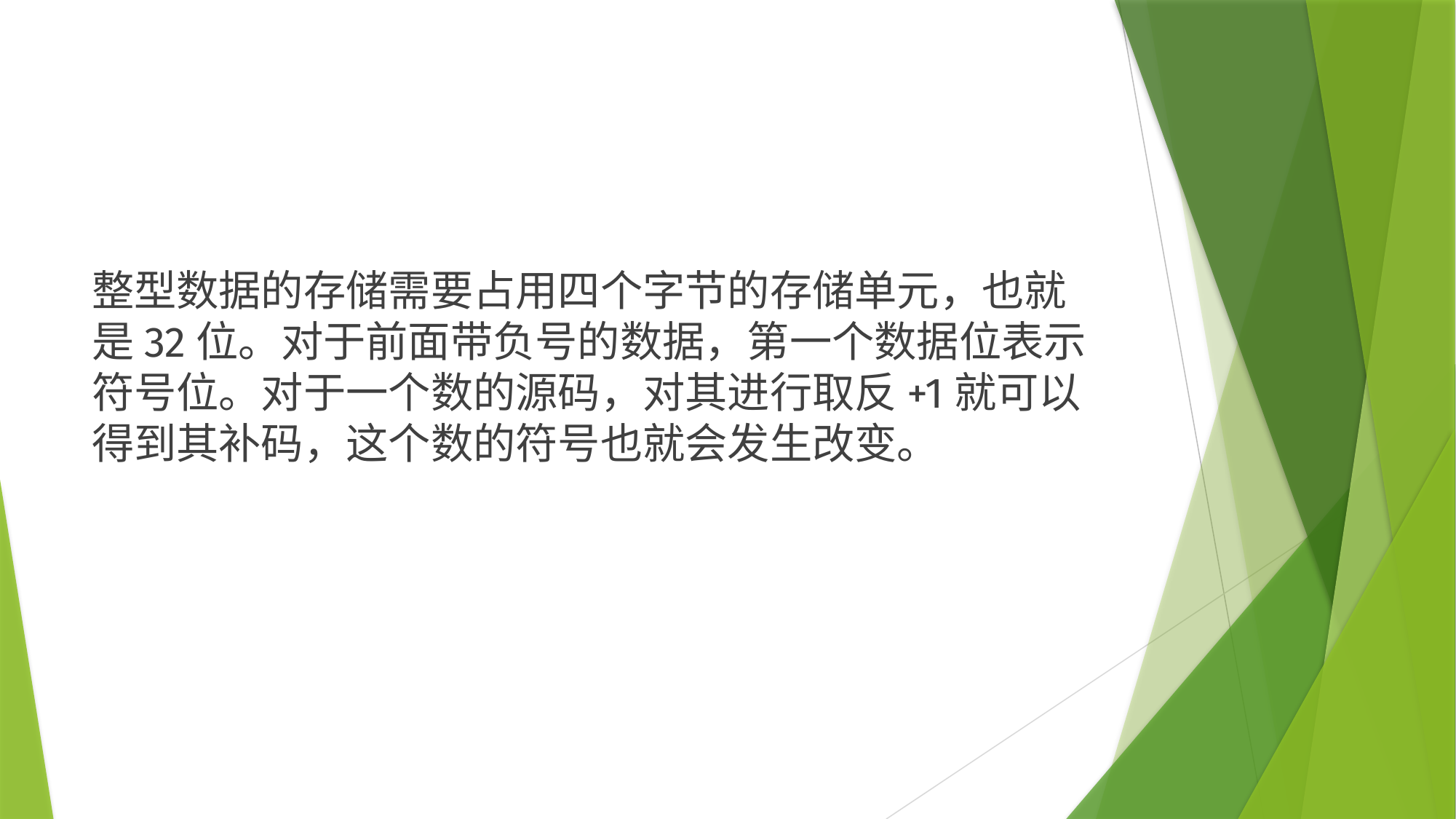

#
整型数据的存储需要占用四个字节的存储单元，也就是32位。对于前面带负号的数据，第一个数据位表示符号位。对于一个数的源码，对其进行取反+1就可以得到其补码，这个数的符号也就会发生改变。